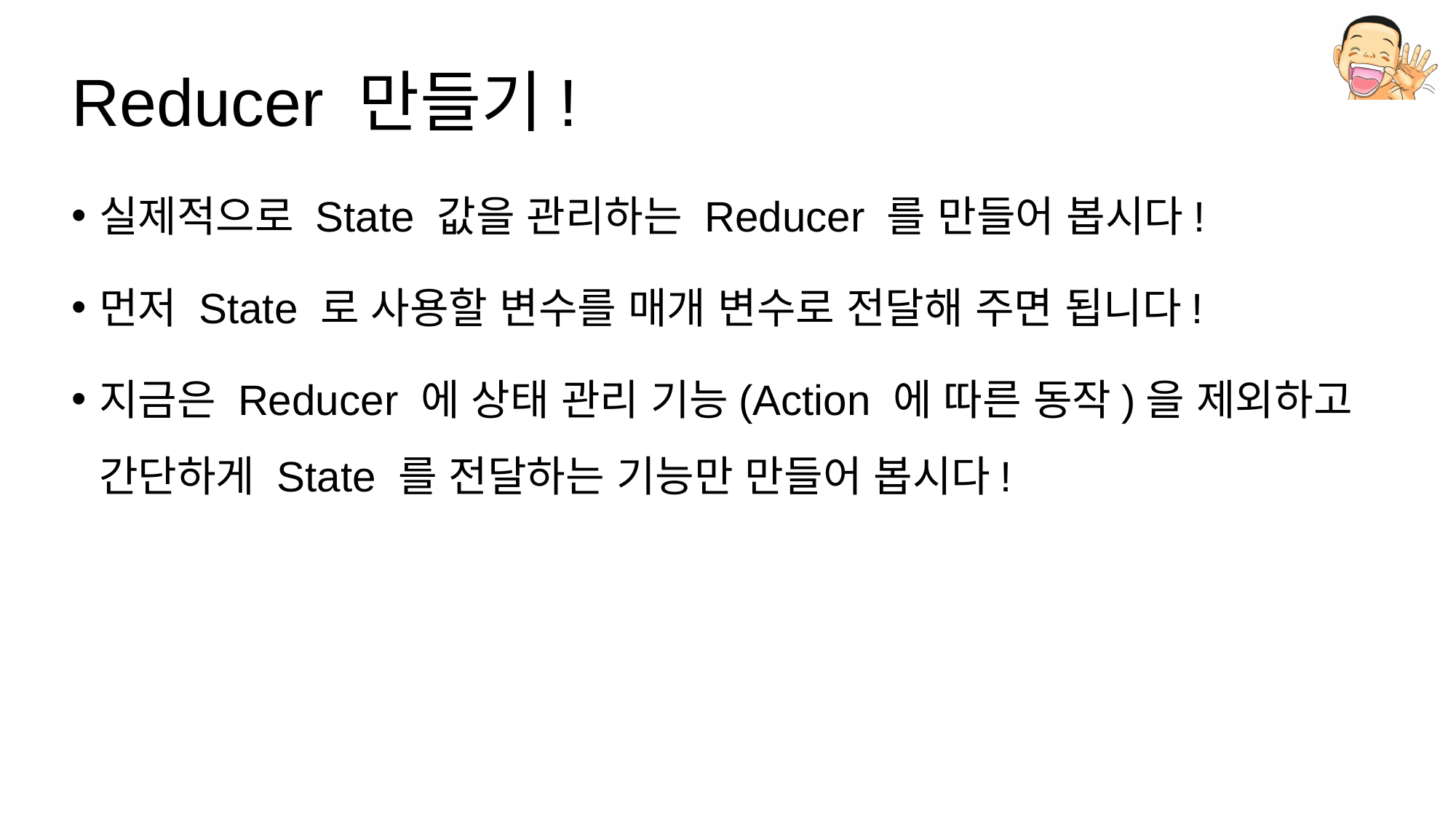

# Reducer 만들기!
실제적으로 State 값을 관리하는 Reducer 를 만들어 봅시다!
먼저 State 로 사용할 변수를 매개 변수로 전달해 주면 됩니다!
지금은 Reducer 에 상태 관리 기능(Action 에 따른 동작)을 제외하고 간단하게 State 를 전달하는 기능만 만들어 봅시다!